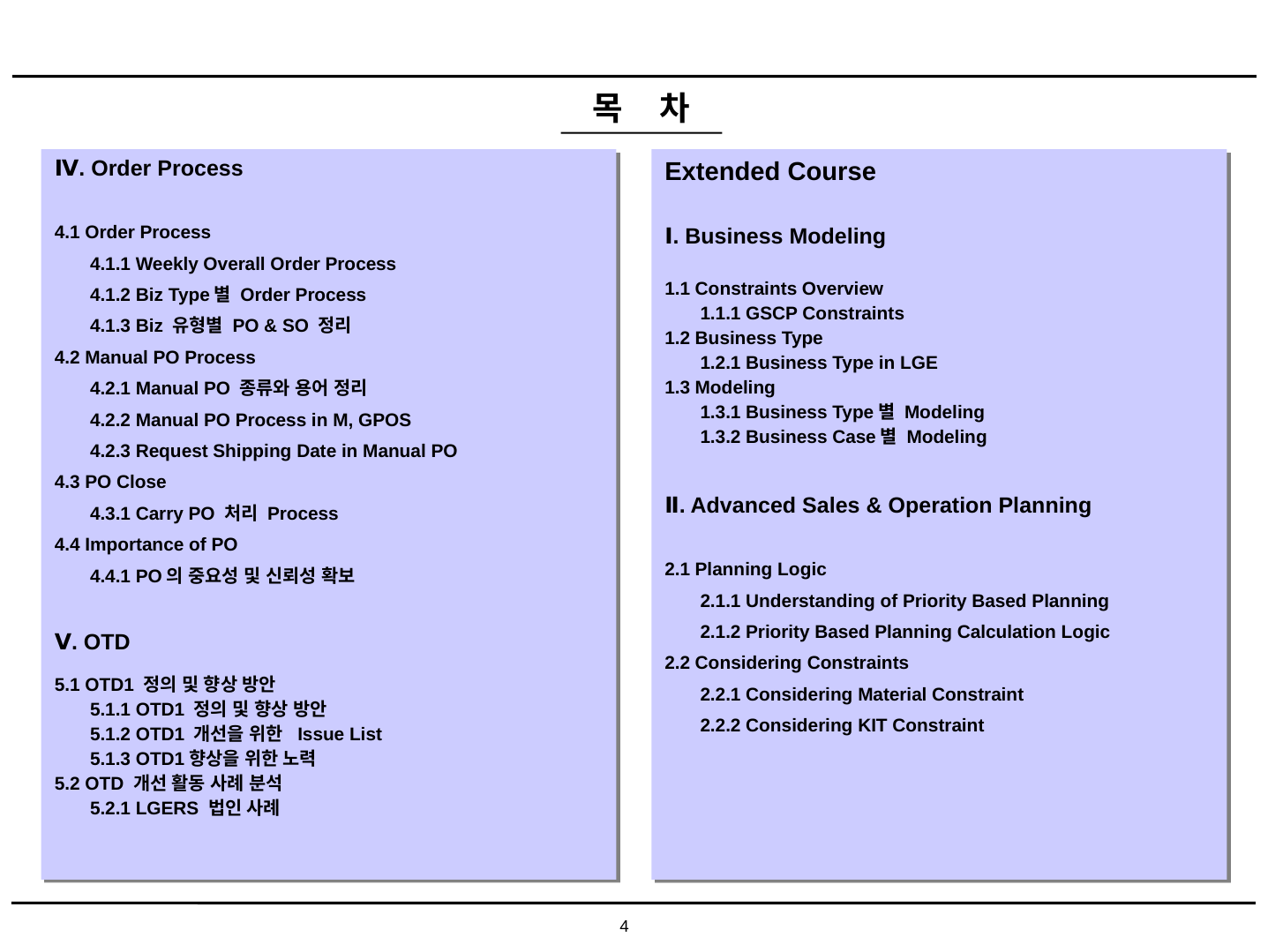

목    차

Ⅳ. Order Process

4.1 Order Process
       4.1.1 Weekly Overall Order Process
       4.1.2 Biz Type별 Order Process
       4.1.3 Biz 유형별 PO & SO 정리
4.2 Manual PO Process
       4.2.1 Manual PO 종류와 용어 정리
       4.2.2 Manual PO Process in M, GPOS
       4.2.3 Request Shipping Date in Manual PO
4.3 PO Close
       4.3.1 Carry PO 처리 Process
4.4 Importance of PO
       4.4.1 PO의 중요성 및 신뢰성 확보

Ⅴ. OTD

5.1 OTD1 정의 및 향상 방안
       5.1.1 OTD1 정의 및 향상 방안
       5.1.2 OTD1 개선을 위한  Issue List
       5.1.3 OTD1향상을 위한 노력
5.2 OTD 개선 활동 사례 분석
       5.2.1 LGERS 법인 사례

Extended Course

Ⅰ. Business Modeling

1.1 Constraints Overview
       1.1.1 GSCP Constraints
1.2 Business Type
       1.2.1 Business Type in LGE
1.3 Modeling
       1.3.1 Business Type별 Modeling
       1.3.2 Business Case별 Modeling

Ⅱ. Advanced Sales & Operation Planning

2.1 Planning Logic
       2.1.1 Understanding of Priority Based Planning
       2.1.2 Priority Based Planning Calculation Logic
2.2 Considering Constraints
       2.2.1 Considering Material Constraint
       2.2.2 Considering KIT Constraint

4